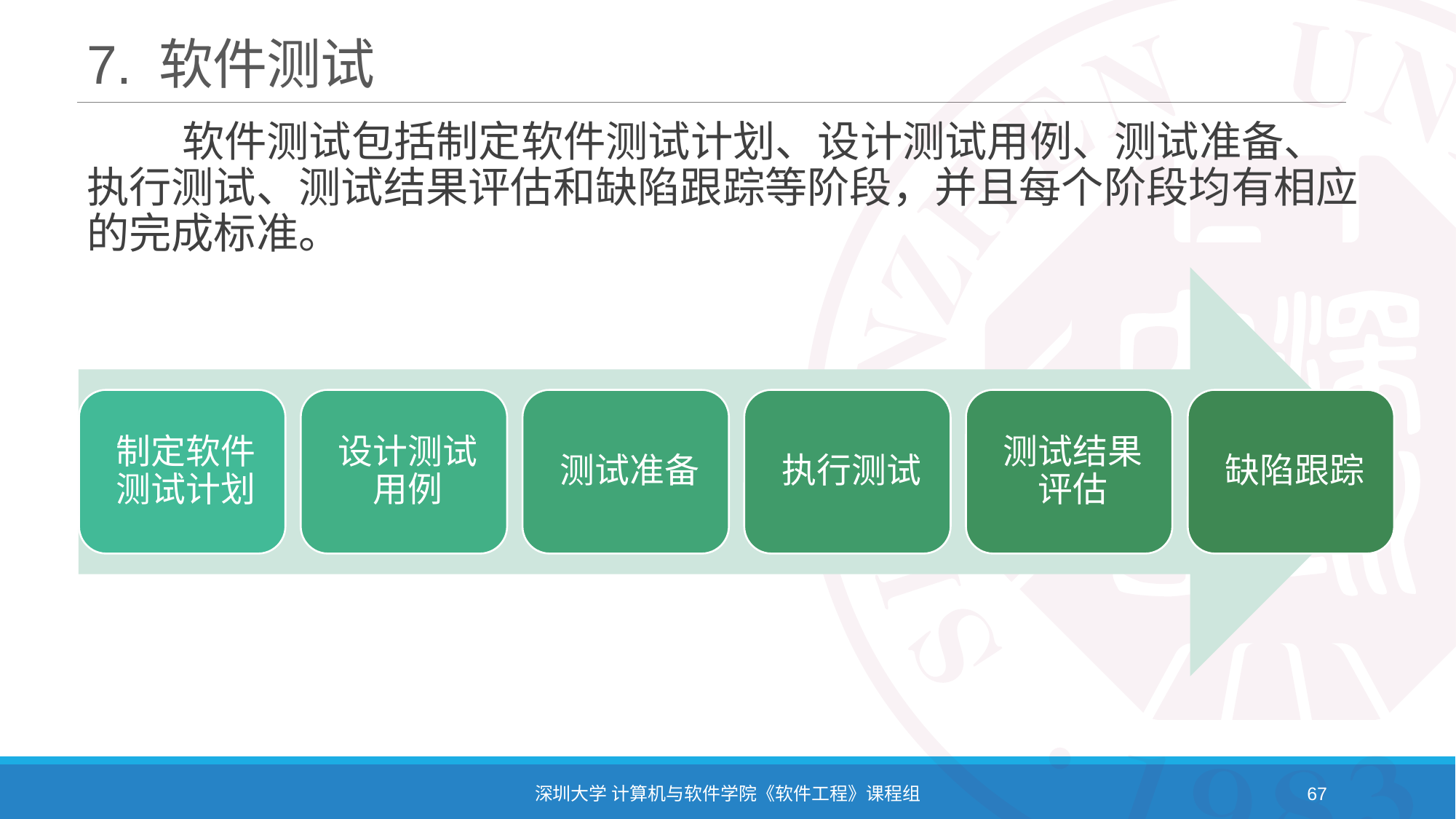

# 7. 软件测试
         软件测试包括制定软件测试计划、设计测试用例、测试准备、执行测试、测试结果评估和缺陷跟踪等阶段，并且每个阶段均有相应的完成标准。
制定软件测试计划
设计测试用例
测试准备
执行测试
测试结果评估
缺陷跟踪
深圳大学 计算机与软件学院《软件工程》课程组
67